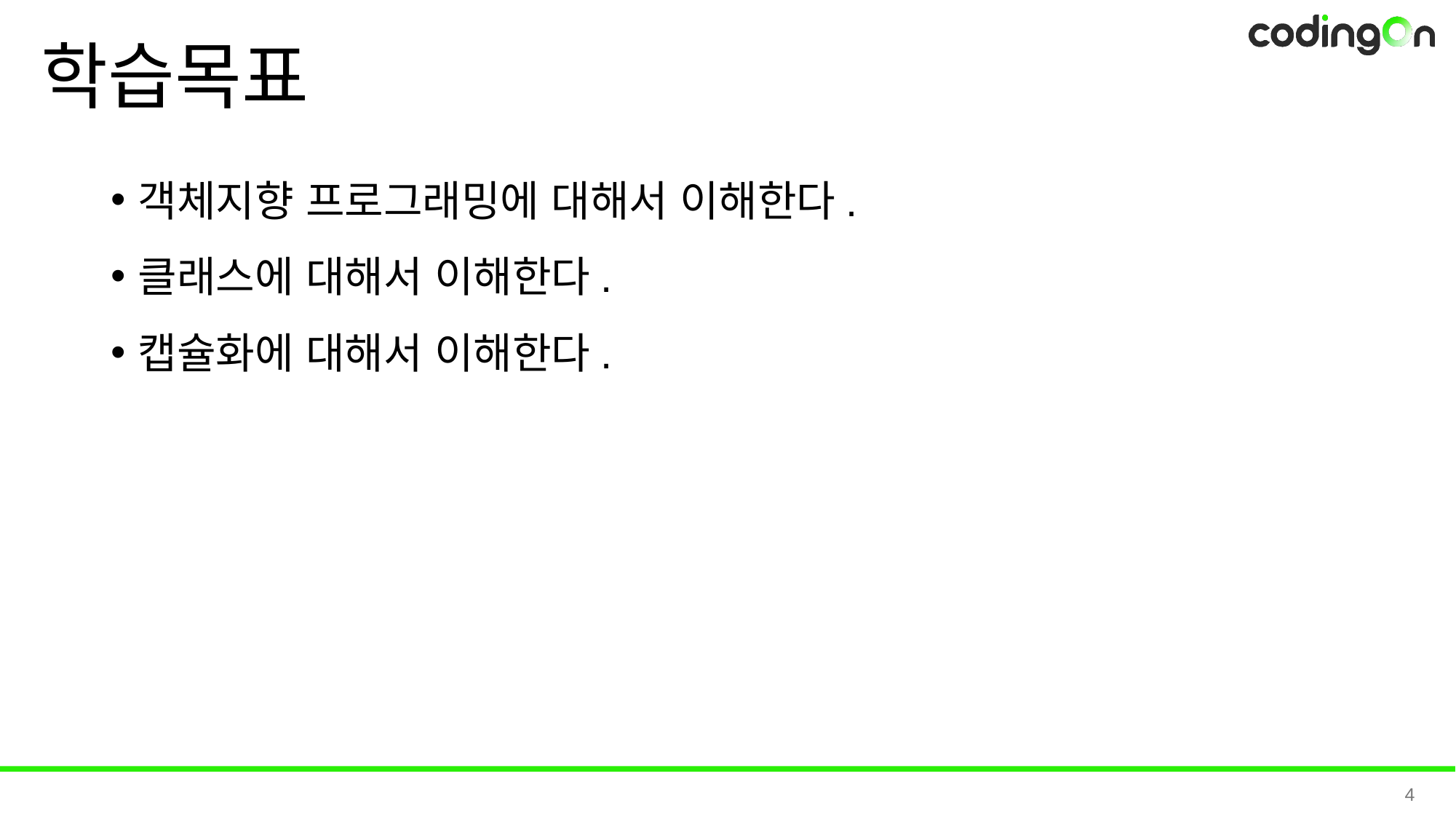

# 학습목표
객체지향 프로그래밍에 대해서 이해한다.
클래스에 대해서 이해한다.
캡슐화에 대해서 이해한다.

4